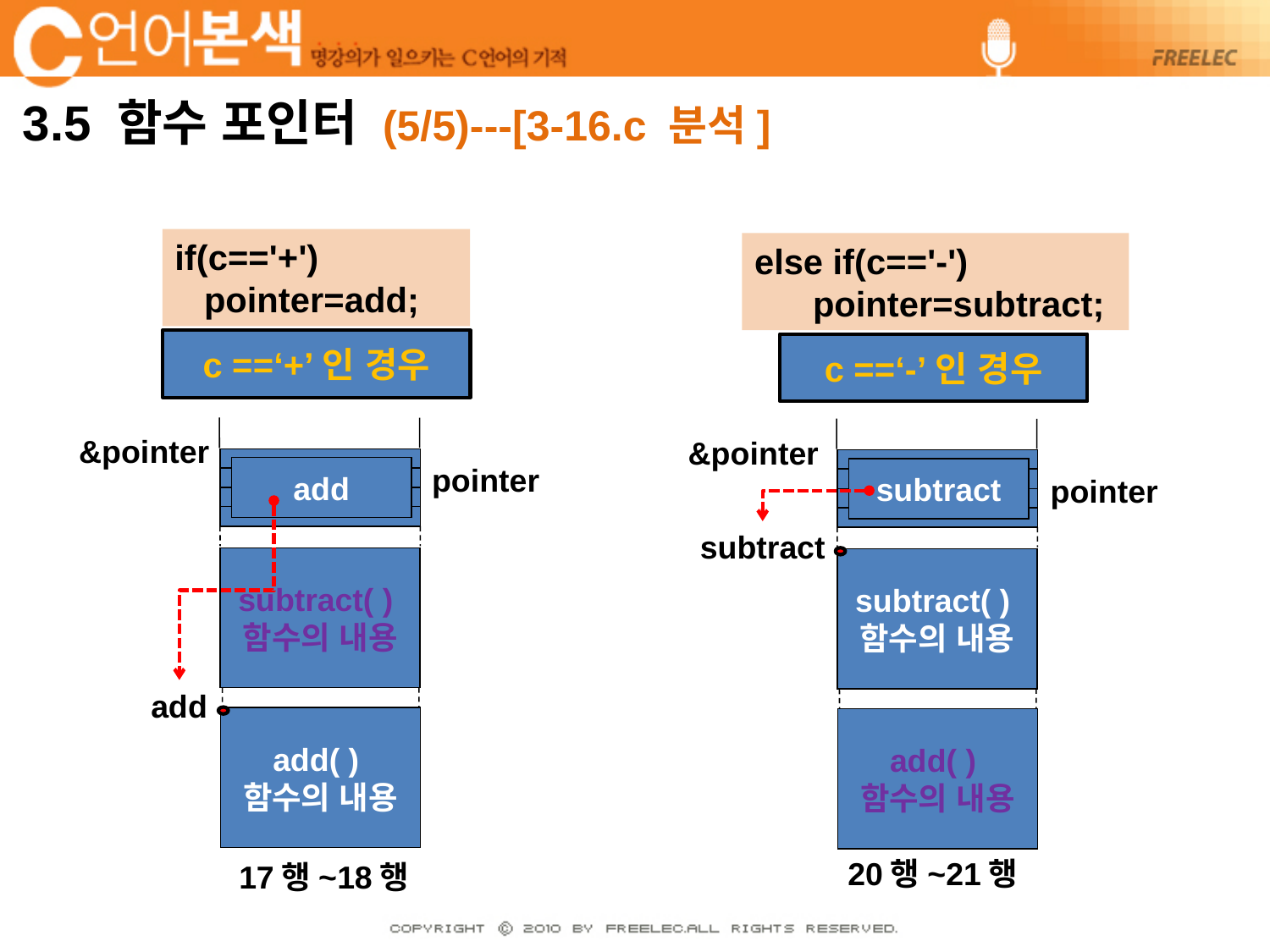

# 3.5 함수 포인터 (5/5)---[3-16.c 분석]

if(c=='+')
   pointer=add;
else if(c=='-')
      pointer=subtract;
c ==‘+’인 경우

&pointer

pointer
add

subtract( )
함수의 내용
add

add( )
함수의 내용
c ==‘-’인 경우

&pointer

subtract
pointer

subtract

subtract( )
함수의 내용

add( )
함수의 내용

20행~21행
17행~18행